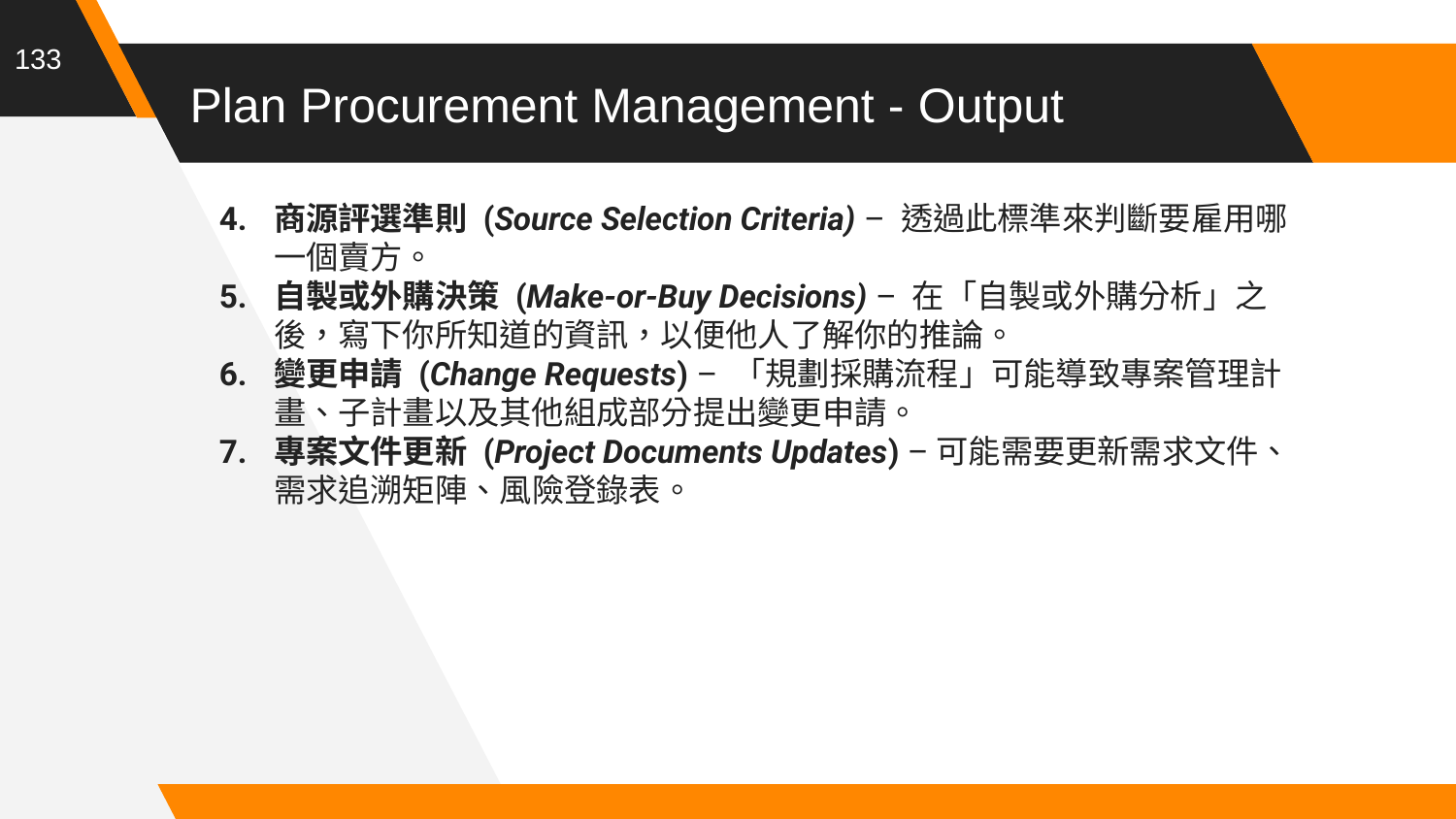

133
# Plan Procurement Management - Output
商源評選準則 (Source Selection Criteria) – 透過此標準來判斷要雇用哪一個賣方。
自製或外購決策 (Make-or-Buy Decisions) – 在「自製或外購分析」之後，寫下你所知道的資訊，以便他人了解你的推論。
變更申請 (Change Requests) – 「規劃採購流程」可能導致專案管理計畫、子計畫以及其他組成部分提出變更申請。
專案文件更新 (Project Documents Updates) –可能需要更新需求文件、需求追溯矩陣、風險登錄表。